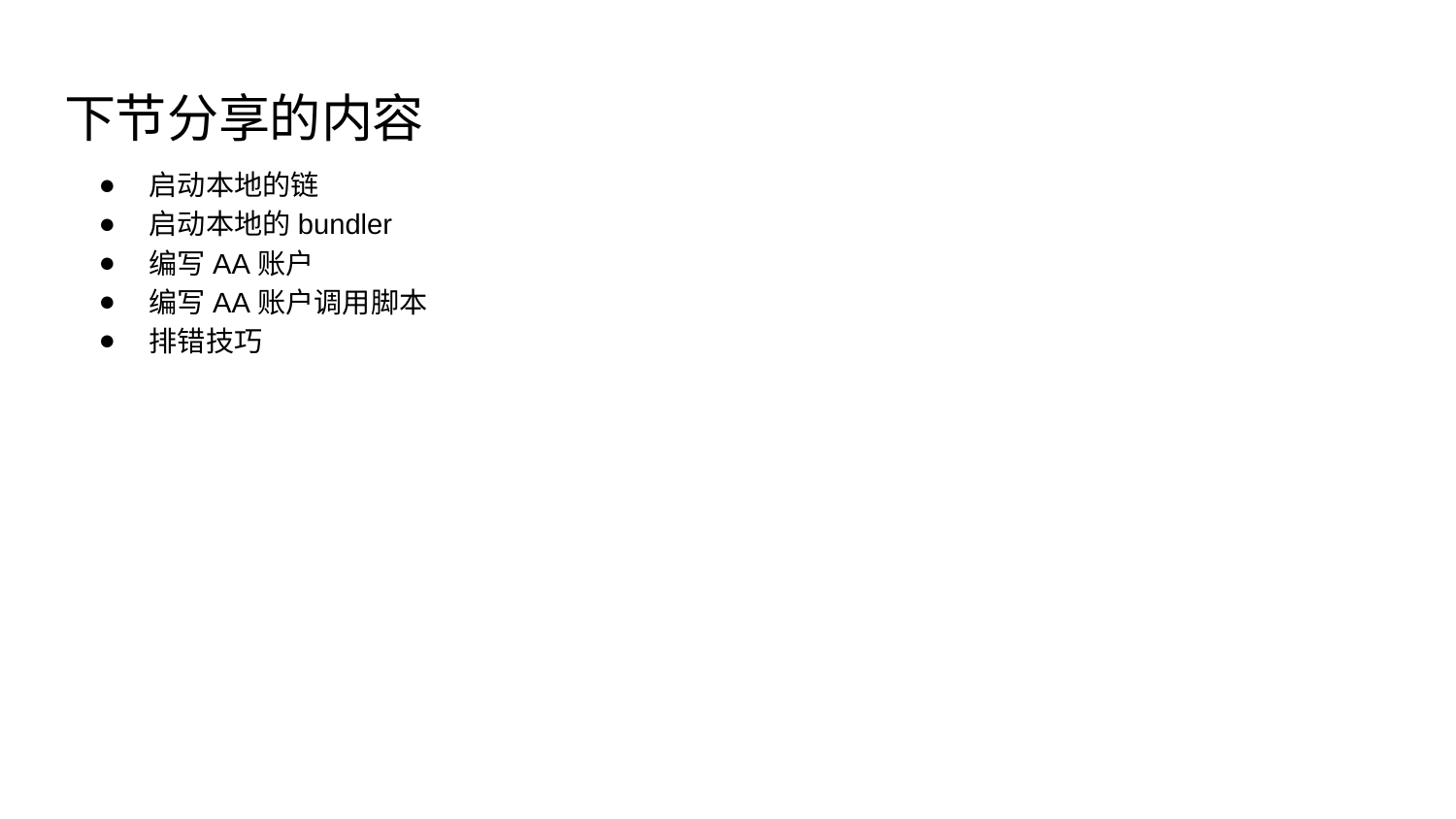

# 下节分享的内容
启动本地的链
启动本地的bundler
编写AA账户
编写AA账户调用脚本
排错技巧